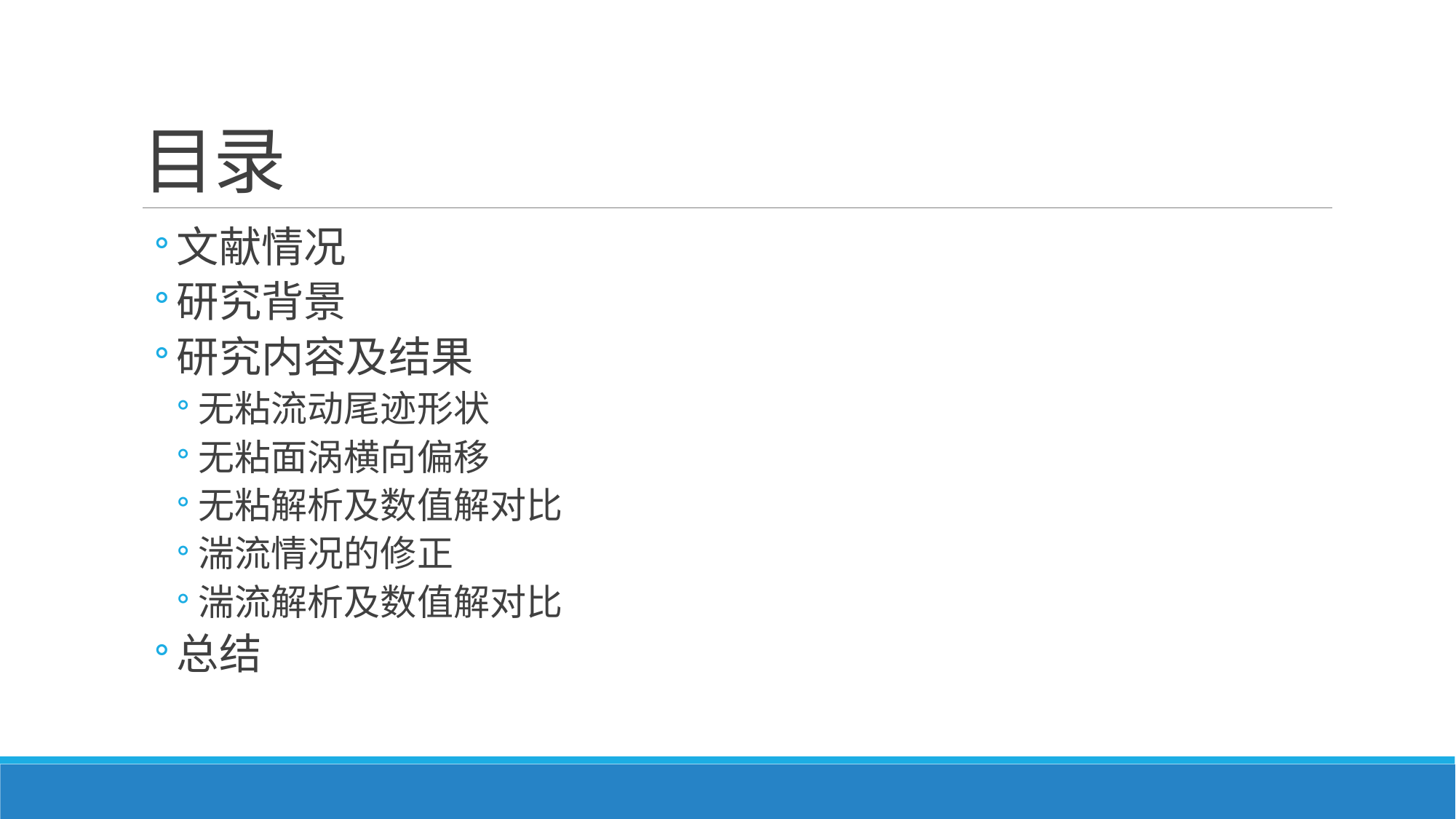

# 目录
文献情况
研究背景
研究内容及结果
无粘流动尾迹形状
无粘面涡横向偏移
无粘解析及数值解对比
湍流情况的修正
湍流解析及数值解对比
总结